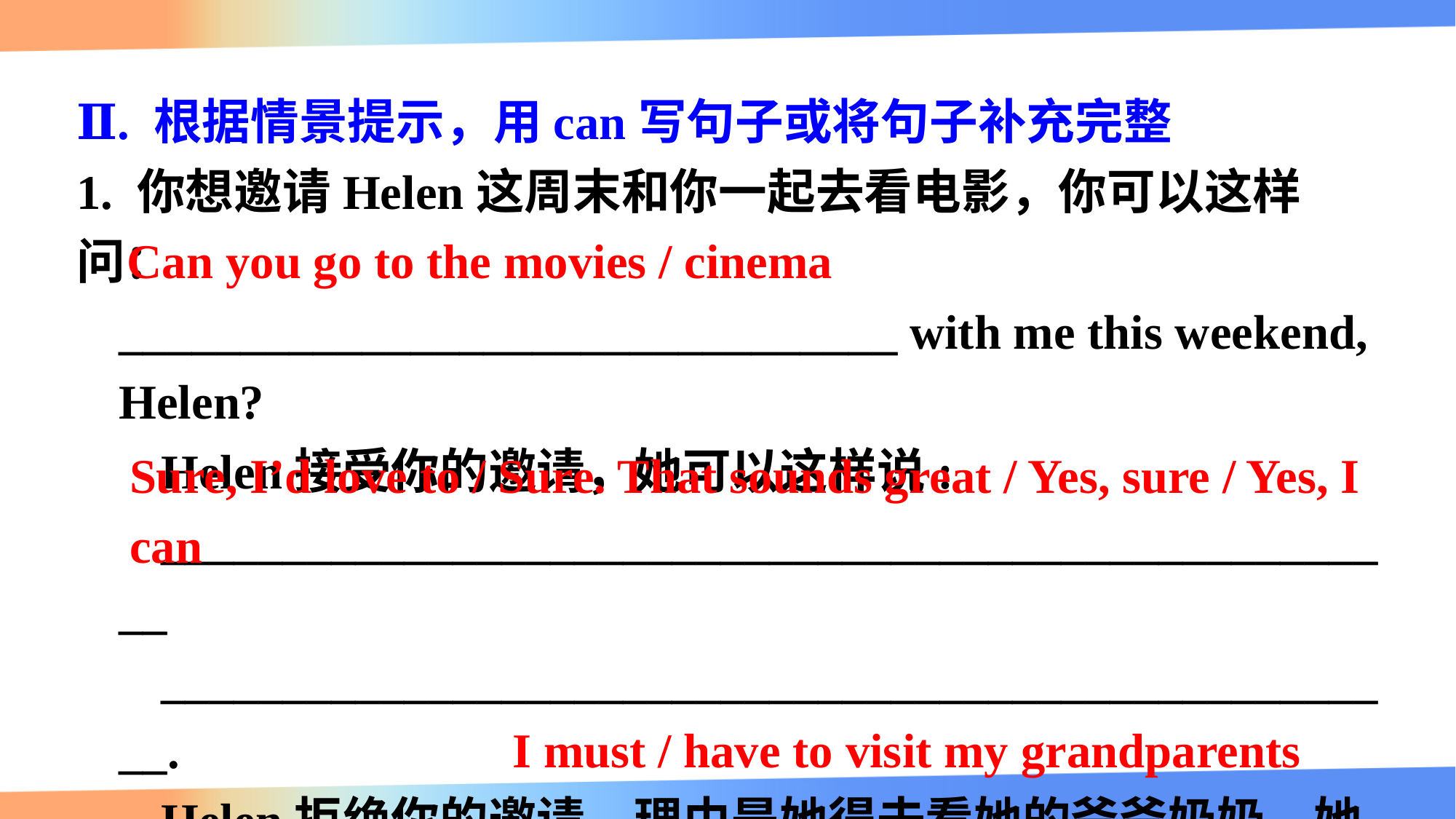

Ⅱ. 根据情景提示，用can写句子或将句子补充完整
1. 你想邀请Helen这周末和你一起去看电影，你可以这样问：
________________________________ with me this weekend, Helen?
Helen接受你的邀请，她可以这样说:
____________________________________________________
____________________________________________________.
Helen拒绝你的邀请，理由是她得去看她的爷爷奶奶，她可以这样说：
I’m sorry, I can’t. ____________________________________.
Can you go to the movies / cinema
Sure, I’d love to / Sure. That sounds great / Yes, sure / Yes, I can
I must / have to visit my grandparents